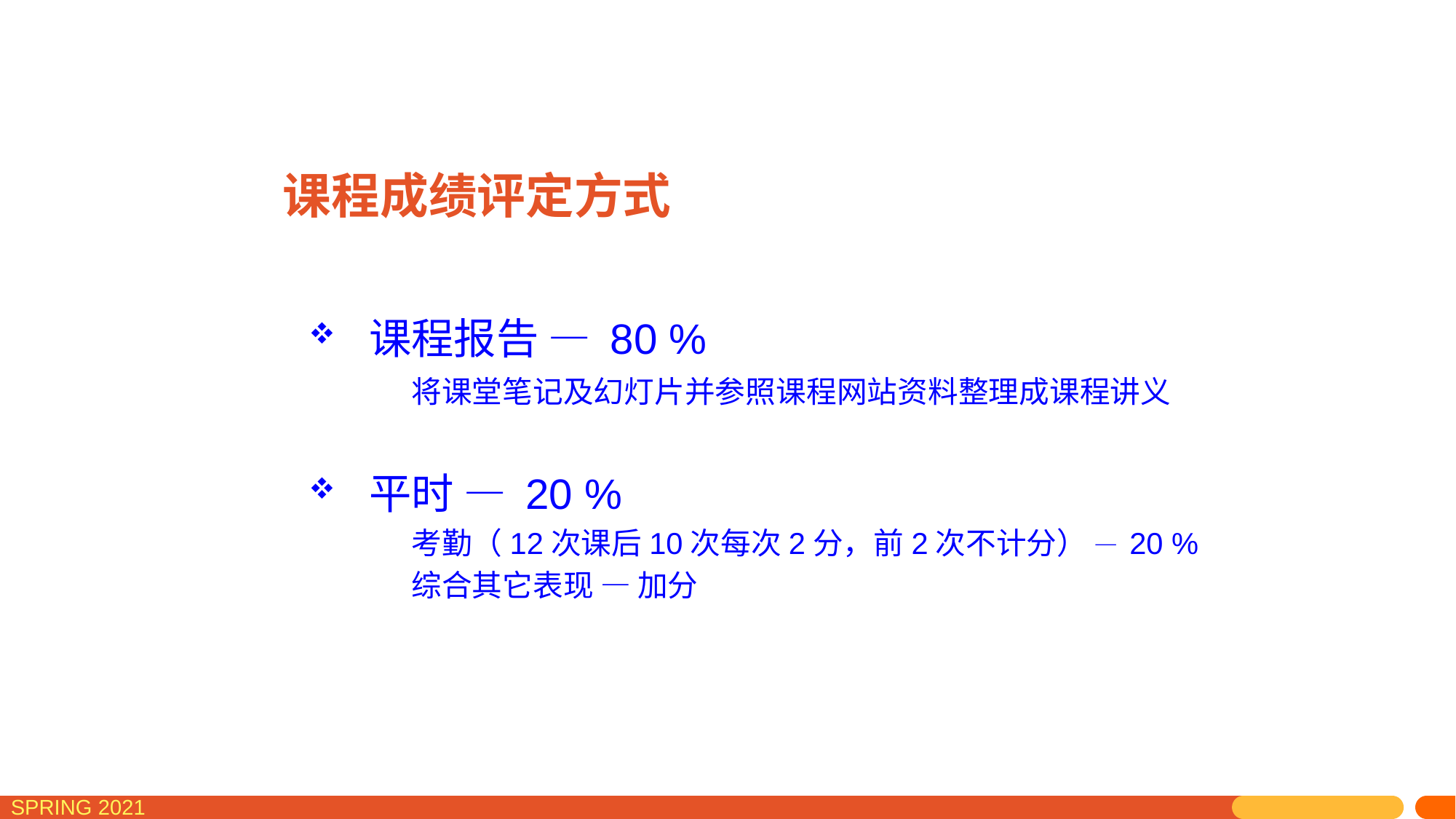

# 课程成绩评定方式
 课程报告 — 80 %
将课堂笔记及幻灯片并参照课程网站资料整理成课程讲义

 平时 — 20 %
考勤（12次课后10次每次2分，前2次不计分） — 20 %
综合其它表现 — 加分